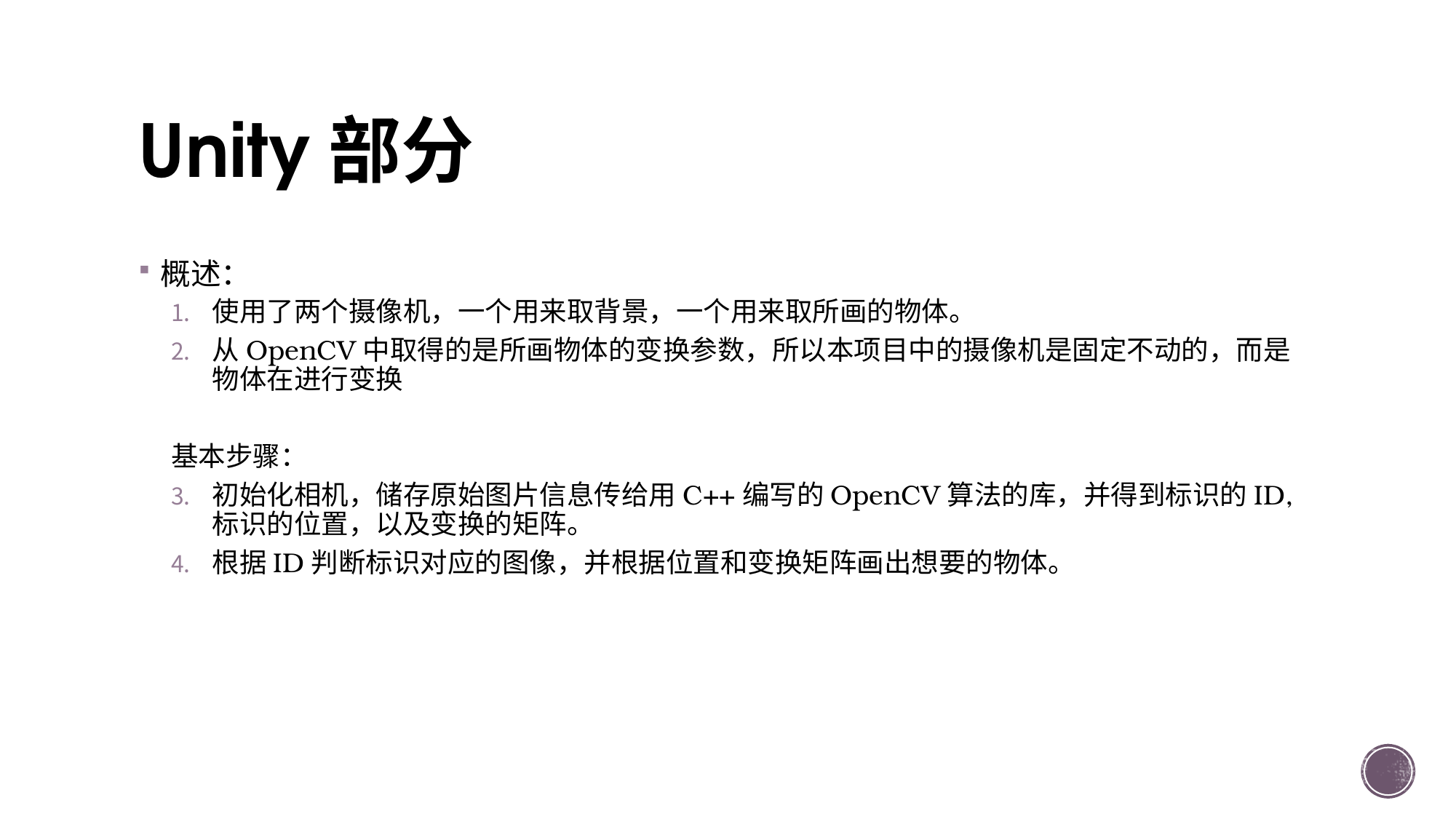

# Unity部分
概述：
使用了两个摄像机，一个用来取背景，一个用来取所画的物体。
从OpenCV中取得的是所画物体的变换参数，所以本项目中的摄像机是固定不动的，而是物体在进行变换

基本步骤：
初始化相机，储存原始图片信息传给用C++编写的OpenCV算法的库，并得到标识的ID, 标识的位置，以及变换的矩阵。
根据ID判断标识对应的图像，并根据位置和变换矩阵画出想要的物体。